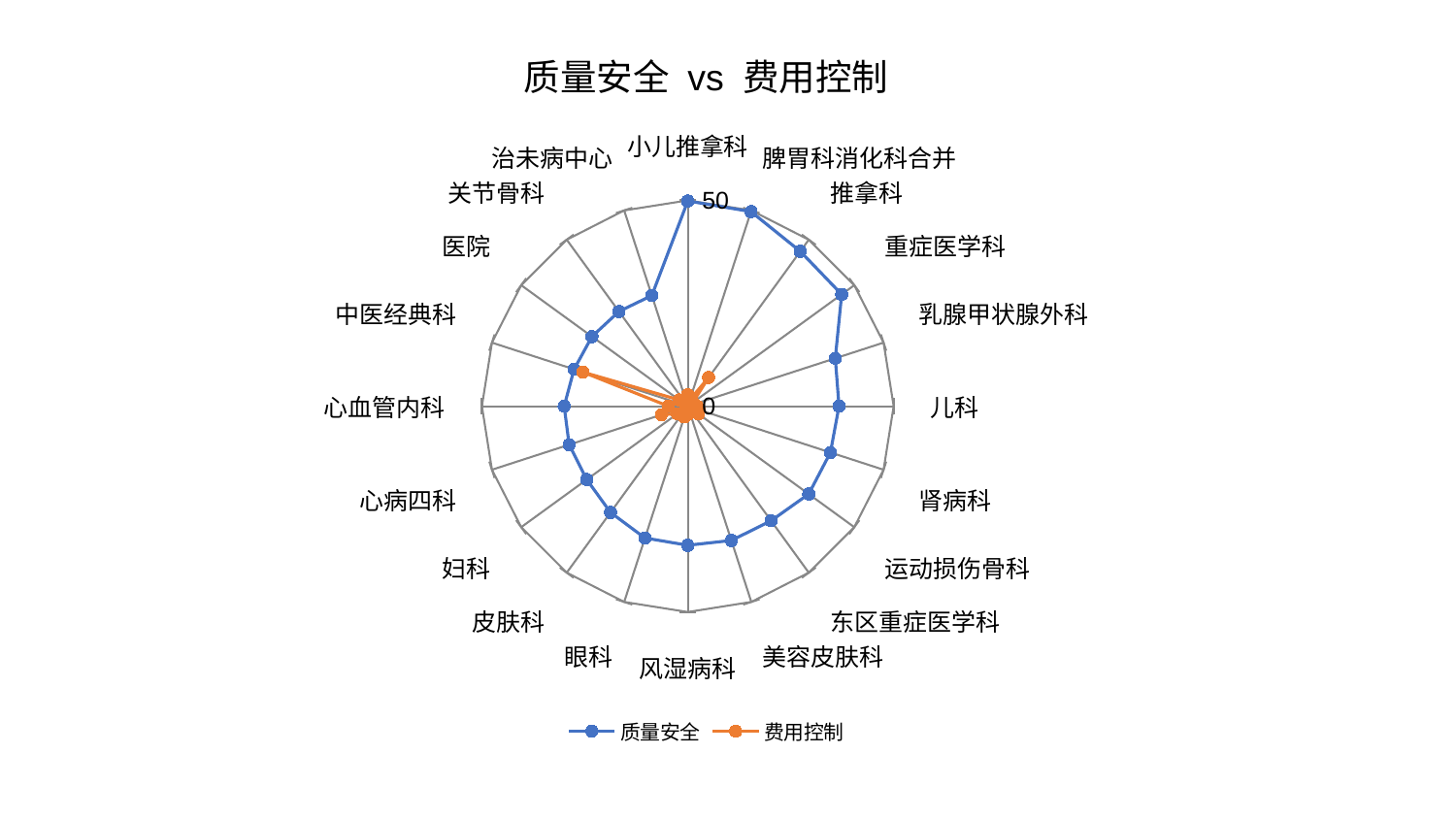

### Chart: 质量安全 vs 费用控制

| Category | 质量安全 | 费用控制 |
|---|---|---|
| 小儿推拿科 | 49.85620822756752 | 2.788411242314452 |
| 脾胃科消化科合并 | 49.698721659665964 | 1.6312170600791283 |
| 推拿科 | 46.50096673202394 | 8.628009867452263 |
| 重症医学科 | 46.209319859257384 | 1.5225609327458796 |
| 乳腺甲状腺外科 | 37.67388733089098 | 1.5265102993006536 |
| 儿科 | 36.74028025955931 | 2.2410794413034925 |
| 肾病科 | 36.43638719399997 | 2.836128787766949 |
| 运动损伤骨科 | 36.31310987646478 | 3.232303970144935 |
| 东区重症医学科 | 34.4195061874512 | 1.2971278586771517 |
| 美容皮肤科 | 34.30440827258683 | 0.8117306505909114 |
| 风湿病科 | 33.79498620160081 | 1.957280997331412 |
| 眼科 | 33.66563062133146 | 2.7124203622796825 |
| 皮肤科 | 31.919638483409 | 1.717370173933861 |
| 妇科 | 30.327999338809356 | 3.1228378652848345 |
| 心病四科 | 30.295325893669524 | 6.761113619612885 |
| 心血管内科 | 30.01450745571355 | 4.692118624113261 |
| 中医经典科 | 29.03586745400068 | 26.80723204313603 |
| 医院 | 28.773056141174816 | 2.57721926020211 |
| 关节骨科 | 28.44173293576581 | 1.302671677587783 |
| 治未病中心 | 28.272336121830488 | 1.7116016457279721 |
7